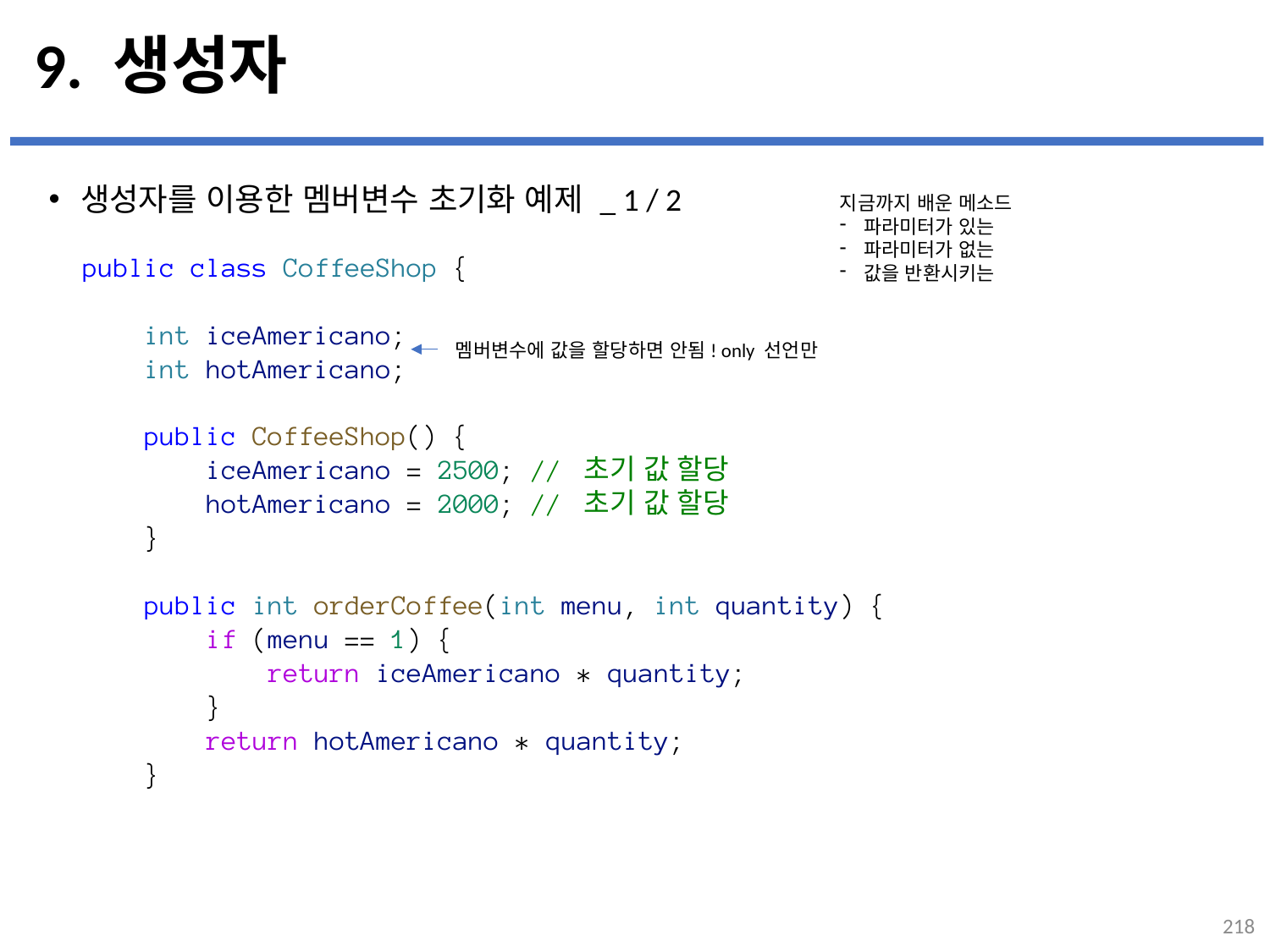

# 9. 생성자
생성자를 이용한 멤버변수 초기화 예제 _ 1 / 2
지금까지 배운 메소드
파라미터가 있는
파라미터가 없는
값을 반환시키는
...

설명
public class CoffeeShop {

    int iceAmericano;
    int hotAmericano;
    public CoffeeShop() {
        iceAmericano = 2500; // 초기 값 할당
        hotAmericano = 2000; // 초기 값 할당
    }
    public int orderCoffee(int menu, int quantity) {
        if (menu == 1) {
            return iceAmericano * quantity;
        }
        return hotAmericano * quantity;
    }
멤버변수에 값을 할당하면 안됨! only 선언만
218